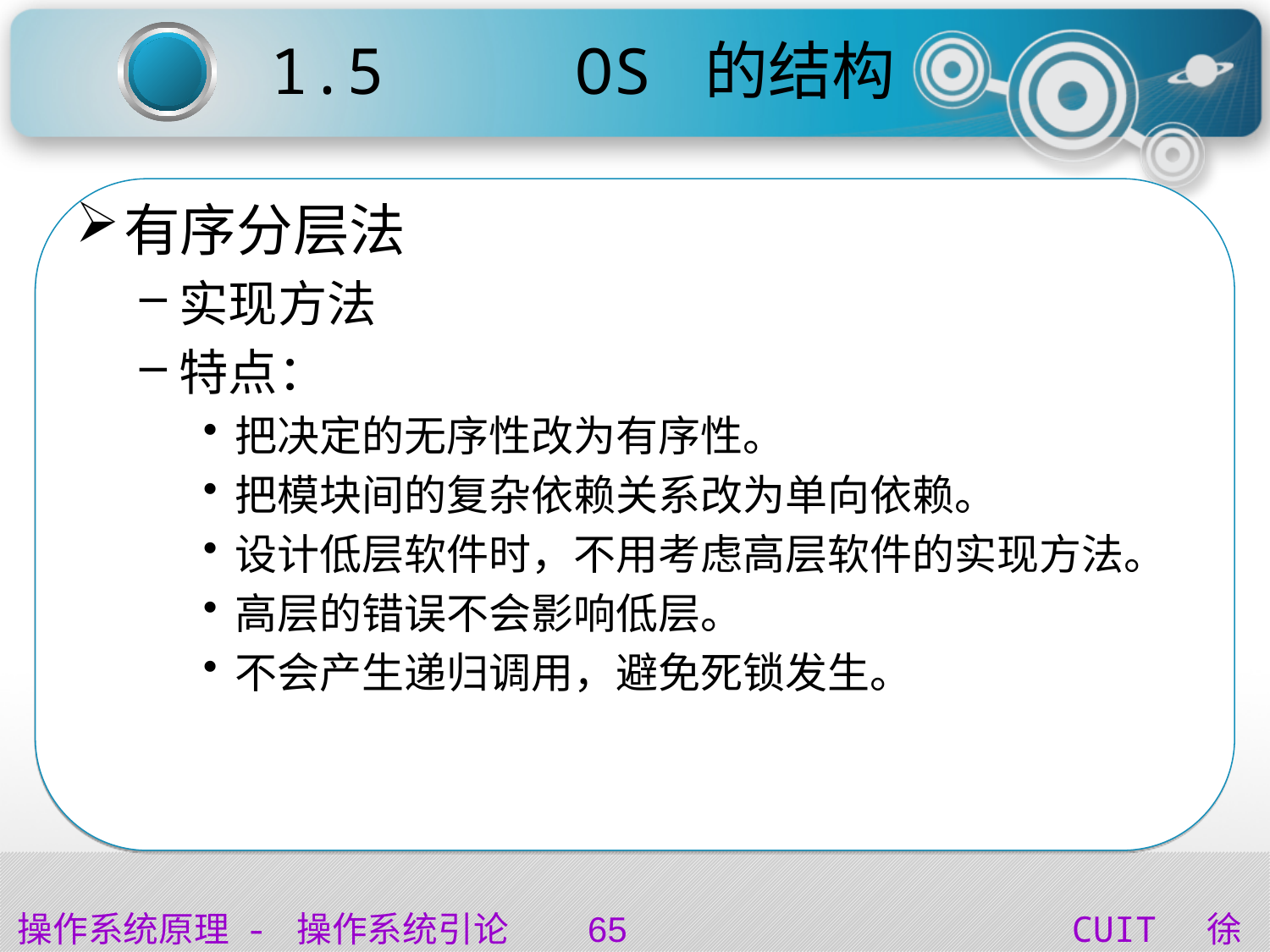

# 1.5     OS 的结构
有序分层法
实现方法
特点：
把决定的无序性改为有序性。
把模块间的复杂依赖关系改为单向依赖。
设计低层软件时，不用考虑高层软件的实现方法。
高层的错误不会影响低层。
不会产生递归调用，避免死锁发生。